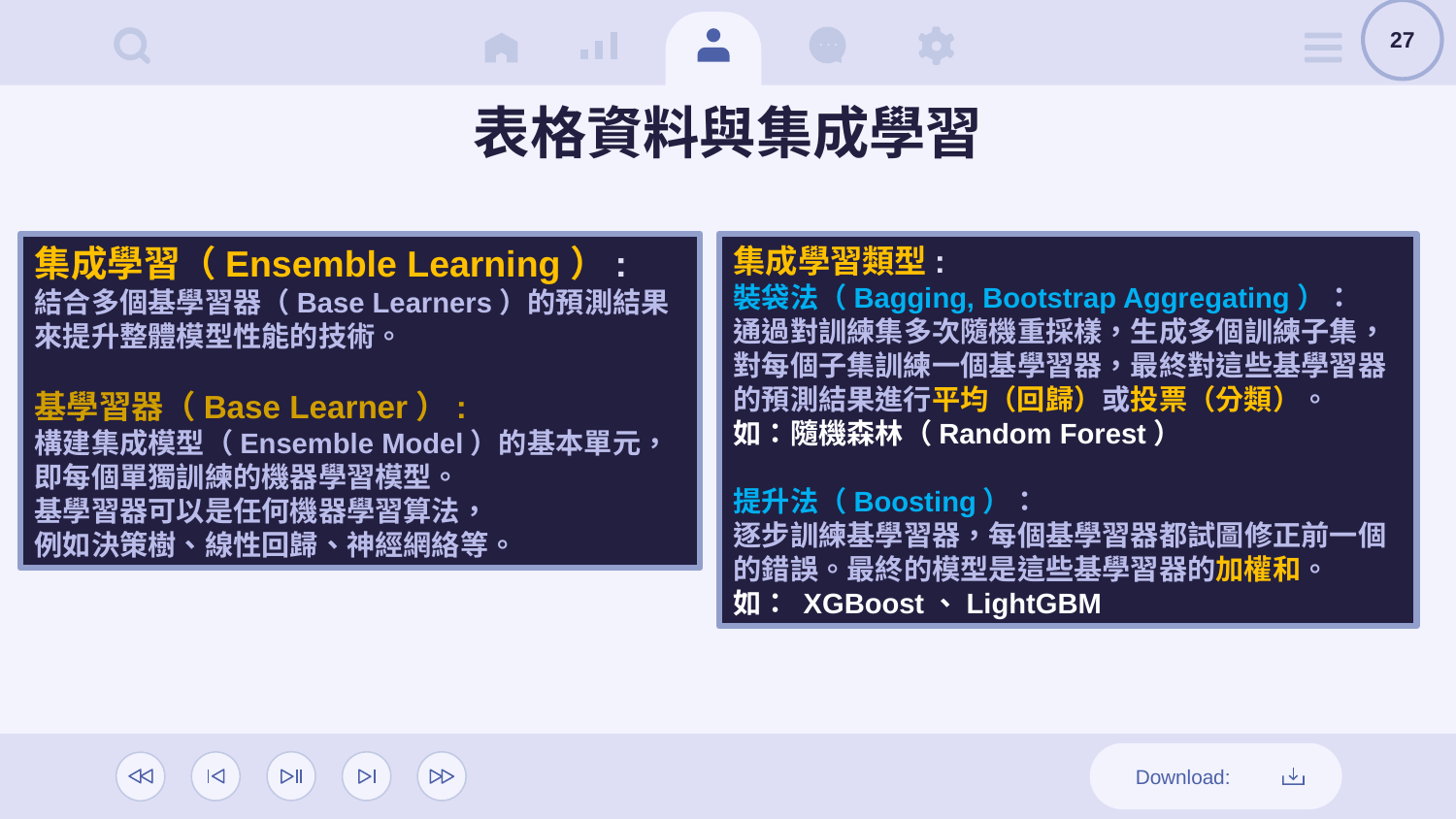

27
# 表格資料與集成學習
集成學習（Ensemble Learning）:
結合多個基學習器（Base Learners）的預測結果來提升整體模型性能的技術。

基學習器（Base Learner）:
構建集成模型（Ensemble Model）的基本單元，
即每個單獨訓練的機器學習模型。
基學習器可以是任何機器學習算法，
例如決策樹、線性回歸、神經網絡等。
集成學習類型:
裝袋法（Bagging, Bootstrap Aggregating）：
通過對訓練集多次隨機重採樣，生成多個訓練子集，對每個子集訓練一個基學習器，最終對這些基學習器的預測結果進行平均（回歸）或投票（分類）。
如：隨機森林（Random Forest）

提升法（Boosting）：
逐步訓練基學習器，每個基學習器都試圖修正前一個的錯誤。最終的模型是這些基學習器的加權和。
如： XGBoost、LightGBM